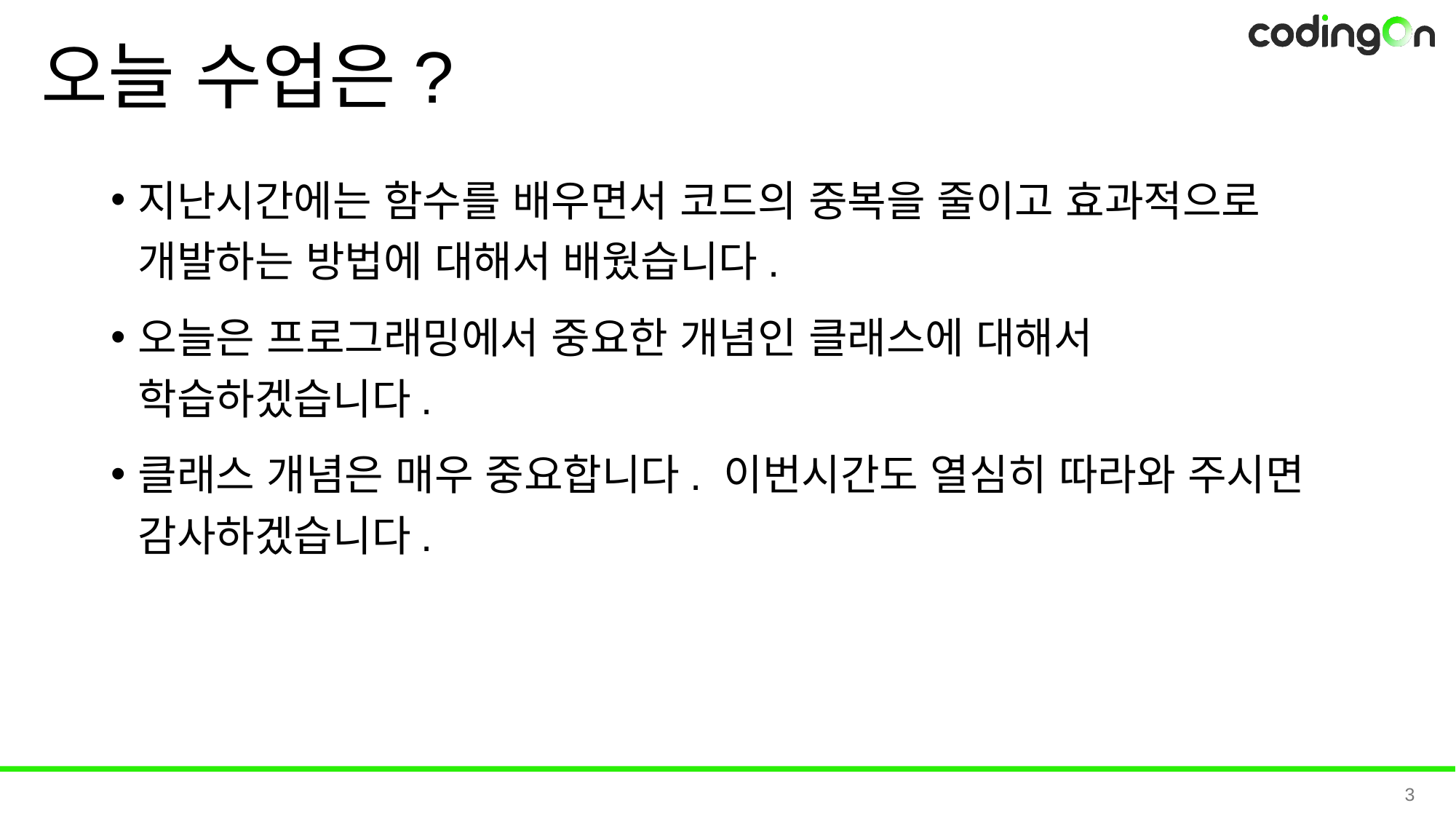

# 오늘 수업은?
지난시간에는 함수를 배우면서 코드의 중복을 줄이고 효과적으로 개발하는 방법에 대해서 배웠습니다.
오늘은 프로그래밍에서 중요한 개념인 클래스에 대해서 학습하겠습니다.
클래스 개념은 매우 중요합니다. 이번시간도 열심히 따라와 주시면 감사하겠습니다.
3